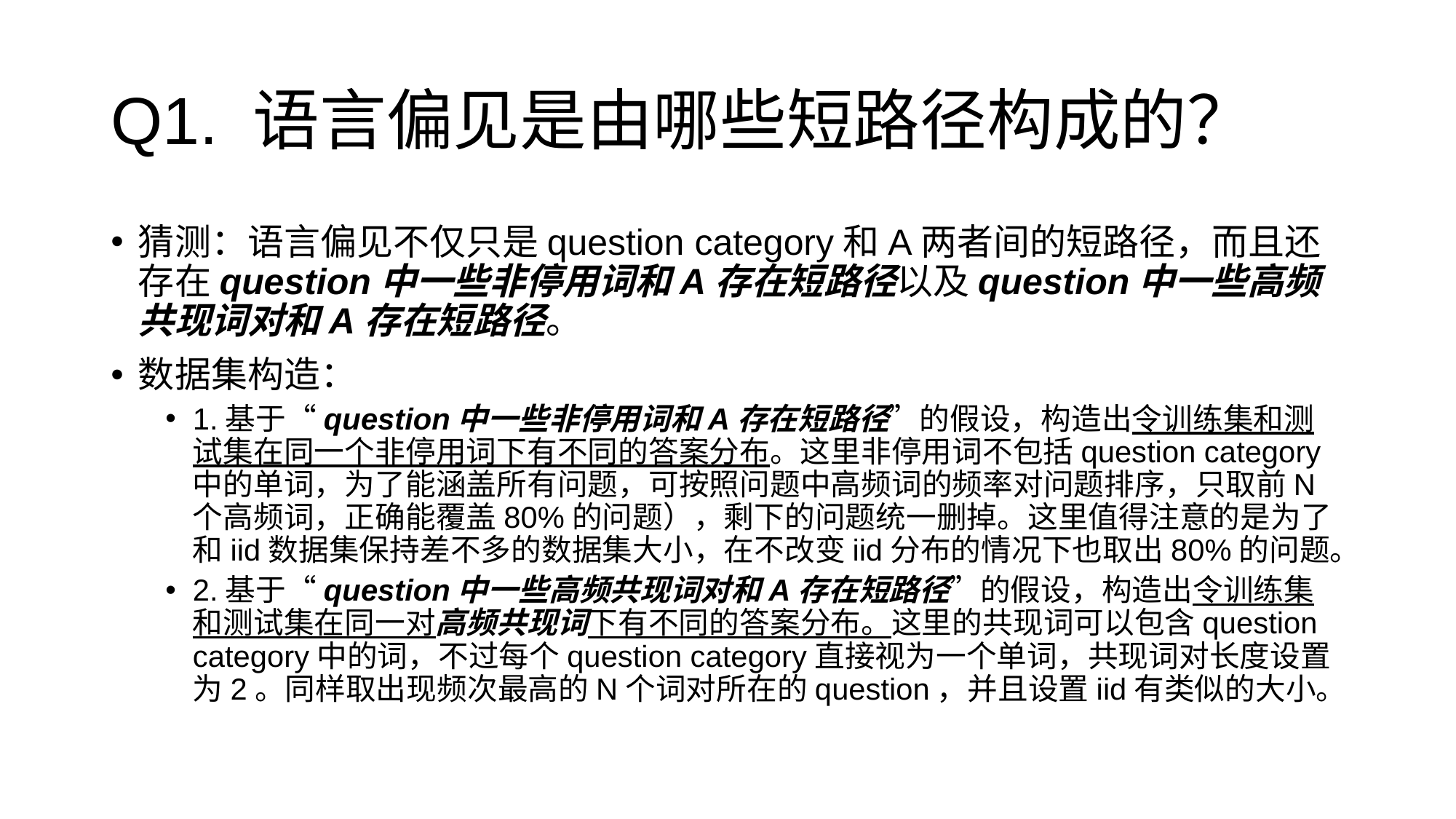

# Q1. 语言偏见是由哪些短路径构成的？
猜测：语言偏见不仅只是question category和A两者间的短路径，而且还存在question中一些非停用词和A存在短路径以及question中一些高频共现词对和A存在短路径。
数据集构造：
1.基于“question中一些非停用词和A存在短路径”的假设，构造出令训练集和测试集在同一个非停用词下有不同的答案分布。这里非停用词不包括question category中的单词，为了能涵盖所有问题，可按照问题中高频词的频率对问题排序，只取前N个高频词，正确能覆盖80%的问题），剩下的问题统一删掉。这里值得注意的是为了和iid数据集保持差不多的数据集大小，在不改变iid分布的情况下也取出80%的问题。
2.基于“question中一些高频共现词对和A存在短路径”的假设，构造出令训练集和测试集在同一对高频共现词下有不同的答案分布。这里的共现词可以包含question category中的词，不过每个question category直接视为一个单词，共现词对长度设置为2。同样取出现频次最高的N个词对所在的question，并且设置iid有类似的大小。